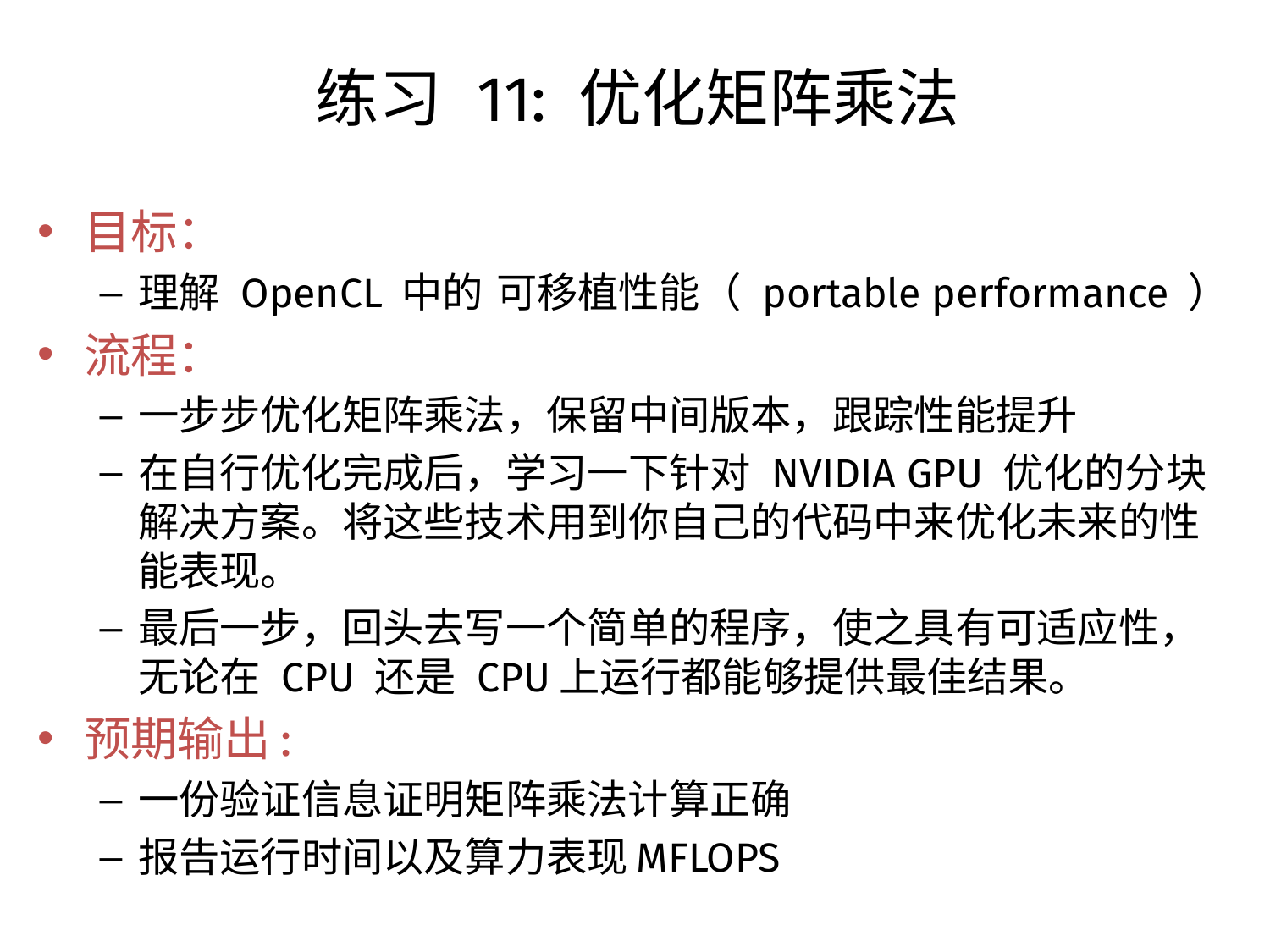

练习 11: 优化矩阵乘法
目标：
理解 OpenCL 中的 可移植性能（ portable performance ）
流程：
一步步优化矩阵乘法，保留中间版本，跟踪性能提升
在自行优化完成后，学习一下针对 NVIDIA GPU 优化的分块解决方案。将这些技术用到你自己的代码中来优化未来的性能表现。
最后一步，回头去写一个简单的程序，使之具有可适应性，无论在 CPU 还是 CPU上运行都能够提供最佳结果。
预期输出:
一份验证信息证明矩阵乘法计算正确
报告运行时间以及算力表现MFLOPS